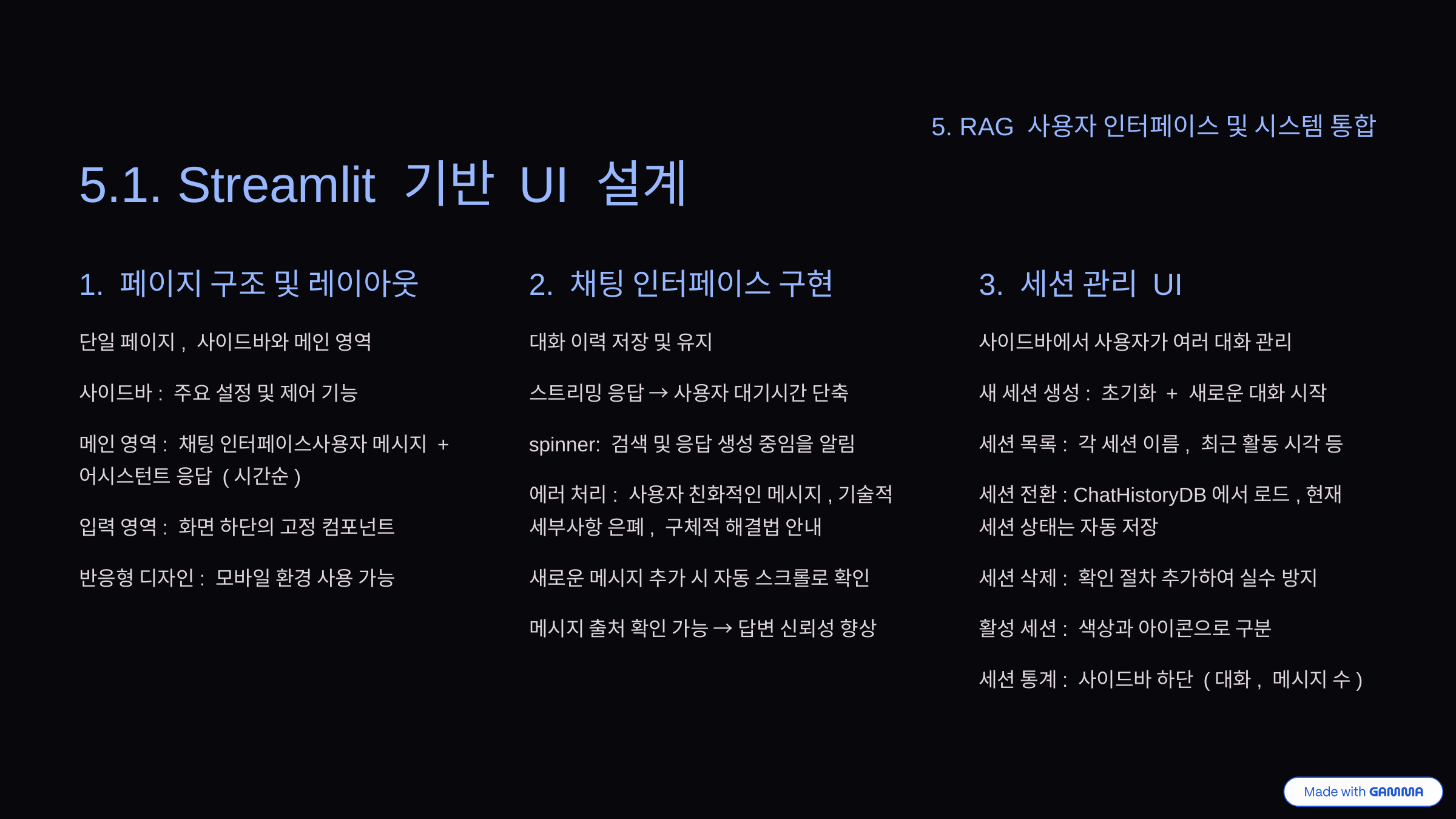

5. RAG 사용자 인터페이스 및 시스템 통합
5.1. Streamlit 기반 UI 설계
1. 페이지 구조 및 레이아웃
2. 채팅 인터페이스 구현
3. 세션 관리 UI
단일 페이지, 사이드바와 메인 영역
대화 이력 저장 및 유지
사이드바에서 사용자가 여러 대화 관리
사이드바: 주요 설정 및 제어 기능
스트리밍 응답 → 사용자 대기시간 단축
새 세션 생성: 초기화 + 새로운 대화 시작
메인 영역: 채팅 인터페이스사용자 메시지 + 어시스턴트 응답 (시간순)
spinner: 검색 및 응답 생성 중임을 알림
세션 목록: 각 세션 이름, 최근 활동 시각 등
에러 처리: 사용자 친화적인 메시지,기술적 세부사항 은폐, 구체적 해결법 안내
세션 전환: ChatHistoryDB에서 로드,현재 세션 상태는 자동 저장
입력 영역: 화면 하단의 고정 컴포넌트
반응형 디자인: 모바일 환경 사용 가능
새로운 메시지 추가 시 자동 스크롤로 확인
세션 삭제: 확인 절차 추가하여 실수 방지

메시지 출처 확인 가능 → 답변 신뢰성 향상
활성 세션: 색상과 아이콘으로 구분

세션 통계: 사이드바 하단 (대화, 메시지 수)